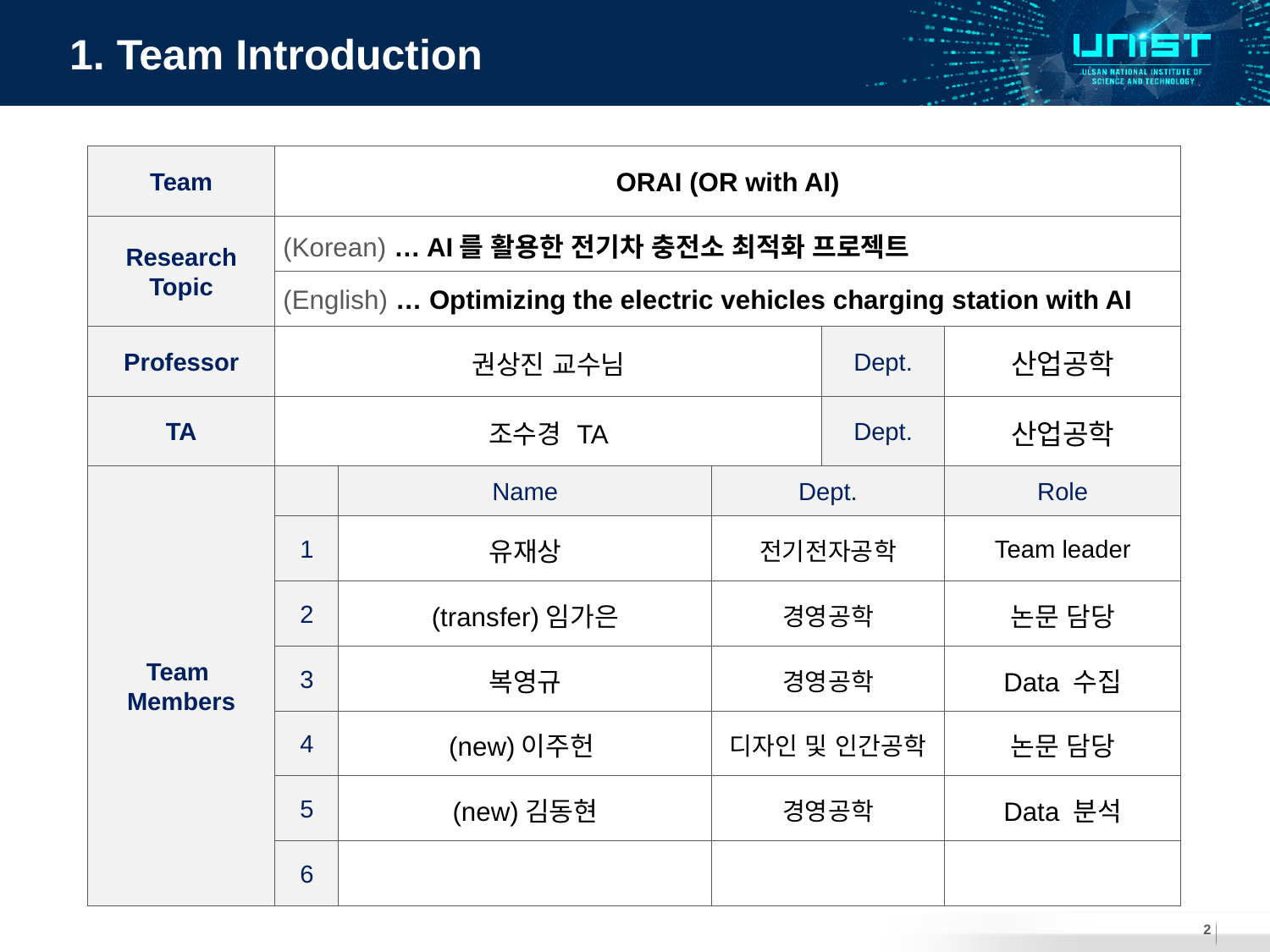

1. Team Introduction
| Team | ORAI (OR with AI) |  |  |  |  |
| --- | --- | --- | --- | --- | --- |
| Research Topic | (Korean) … AI를 활용한 전기차 충전소 최적화 프로젝트 |  |  |  |  |
|  | (English) … Optimizing the electric vehicles charging station with AI |  |  |  |  |
| Professor | 권상진 교수님 |  |  | Dept. | 산업공학 |
| TA | 조수경 TA |  |  | Dept. | 산업공학 |
| Team Members |  | Name | Dept. |  | Role |
|  | 1 | 유재상 | 전기전자공학 |  | Team leader |
|  | 2 | (transfer)임가은 | 경영공학 |  | 논문 담당 |
|  | 3 | 복영규 | 경영공학 |  | Data 수집 |
|  | 4 | (new)이주헌 | 디자인 및 인간공학 |  | 논문 담당 |
|  | 5 | (new)김동현 | 경영공학 |  | Data 분석 |
|  | 6 |  |  |  |  |